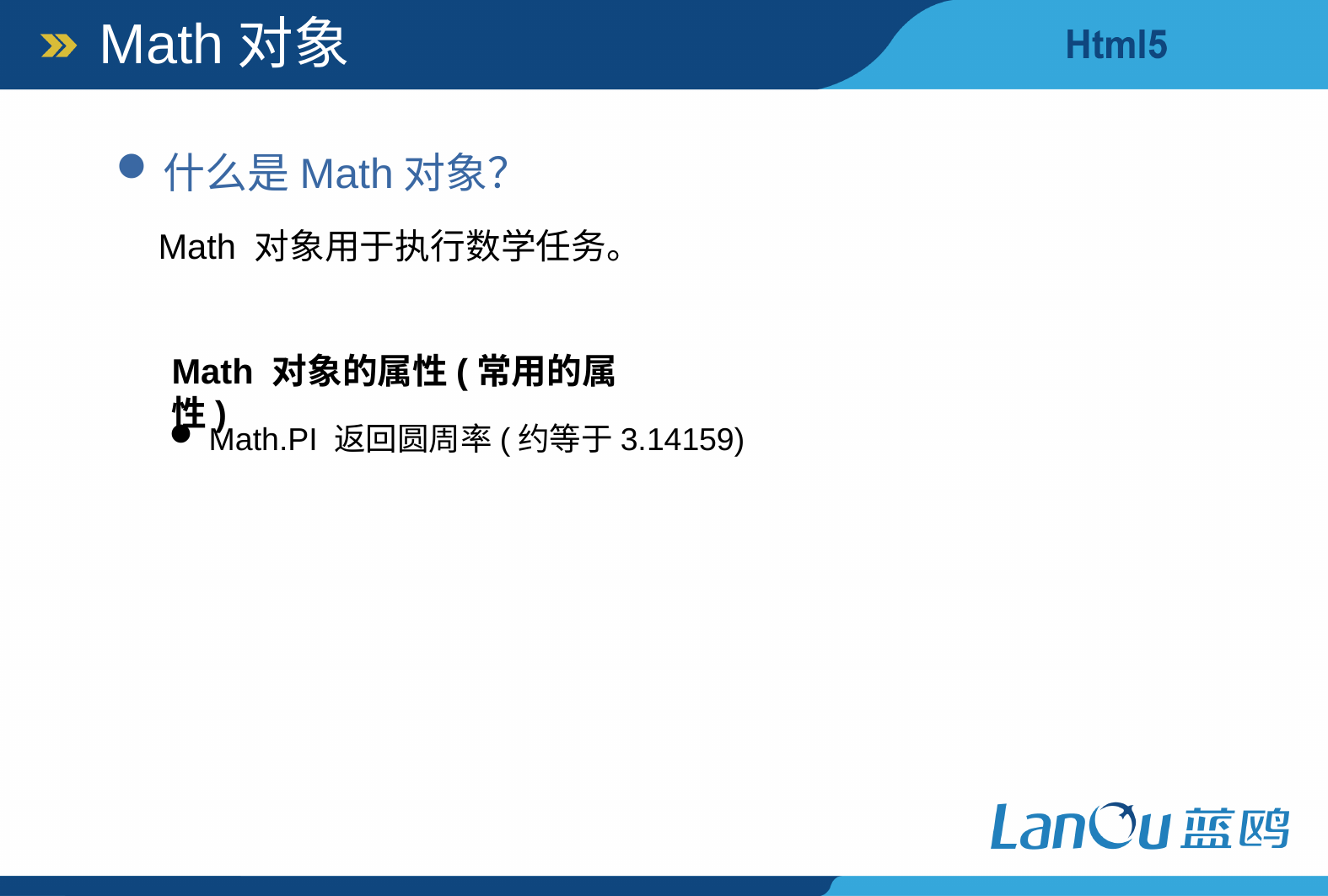

Math对象
什么是Math对象？
Math 对象用于执行数学任务。
Math 对象的属性(常用的属性)
Math.PI 返回圆周率(约等于3.14159)